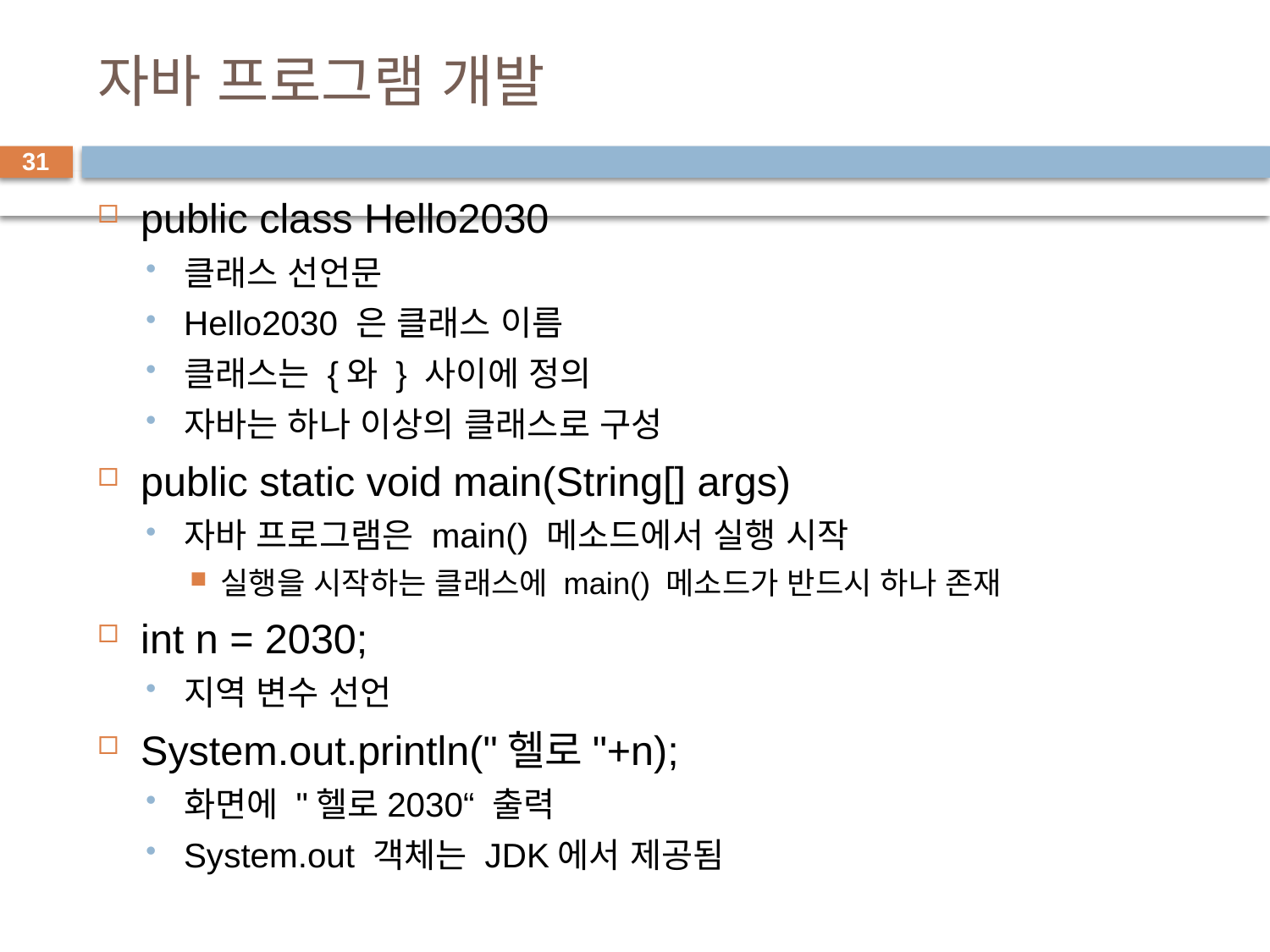

# 자바 프로그램 개발
31
public class Hello2030
클래스 선언문
Hello2030 은 클래스 이름
클래스는 {와 } 사이에 정의
자바는 하나 이상의 클래스로 구성
public static void main(String[] args)
자바 프로그램은 main() 메소드에서 실행 시작
실행을 시작하는 클래스에 main() 메소드가 반드시 하나 존재
int n = 2030;
지역 변수 선언
System.out.println("헬로"+n);
화면에 "헬로2030“ 출력
System.out 객체는 JDK에서 제공됨